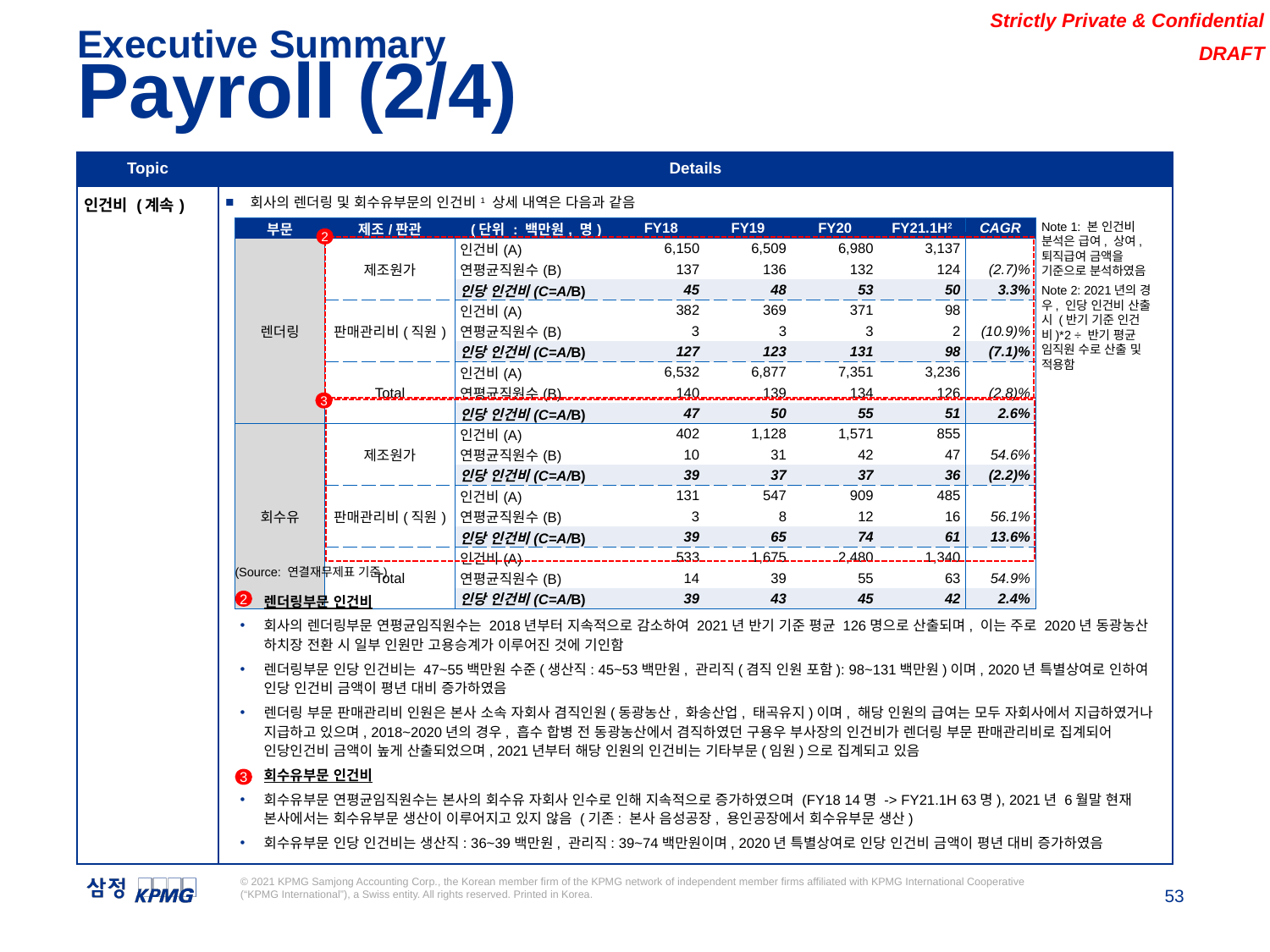

Executive Summary
Payroll (2/4)
| Topic | Details |
| --- | --- |
| 인건비 (계속) | 회사의 렌더링 및 회수유부문의 인건비1 상세 내역은 다음과 같음 |
| 부문 | 제조/판관 | (단위 : 백만원, 명) | FY18 | FY19 | FY20 | FY21.1H2 | CAGR |
| --- | --- | --- | --- | --- | --- | --- | --- |
| 렌더링 | 제조원가 | 인건비(A) | 6,150 | 6,509 | 6,980 | 3,137 |  |
|  |  | 연평균직원수(B) | 137 | 136 | 132 | 124 | (2.7)% |
|  |  | 인당 인건비(C=A/B) | 45 | 48 | 53 | 50 | 3.3% |
|  | 판매관리비(직원) | 인건비(A) | 382 | 369 | 371 | 98 |  |
|  |  | 연평균직원수(B) | 3 | 3 | 3 | 2 | (10.9)% |
|  |  | 인당 인건비(C=A/B) | 127 | 123 | 131 | 98 | (7.1)% |
|  | Total | 인건비(A) | 6,532 | 6,877 | 7,351 | 3,236 |  |
|  |  | 연평균직원수(B) | 140 | 139 | 134 | 126 | (2.8)% |
|  |  | 인당 인건비(C=A/B) | 47 | 50 | 55 | 51 | 2.6% |
| 회수유 | 제조원가 | 인건비(A) | 402 | 1,128 | 1,571 | 855 |  |
|  |  | 연평균직원수(B) | 10 | 31 | 42 | 47 | 54.6% |
|  |  | 인당 인건비(C=A/B) | 39 | 37 | 37 | 36 | (2.2)% |
|  | 판매관리비(직원) | 인건비(A) | 131 | 547 | 909 | 485 |  |
|  |  | 연평균직원수(B) | 3 | 8 | 12 | 16 | 56.1% |
|  |  | 인당 인건비(C=A/B) | 39 | 65 | 74 | 61 | 13.6% |
|  | Total | 인건비(A) | 533 | 1,675 | 2,480 | 1,340 |  |
|  |  | 연평균직원수(B) | 14 | 39 | 55 | 63 | 54.9% |
|  |  | 인당 인건비(C=A/B) | 39 | 43 | 45 | 42 | 2.4% |
Note 1: 본 인건비 분석은 급여, 상여, 퇴직급여 금액을 기준으로 분석하였음
Note 2: 2021년의 경우, 인당 인건비 산출 시 (반기 기준 인건비)*2 ÷ 반기 평균 임직원 수로 산출 및 적용함
2

3

(Source: 연결재무제표 기준)
렌더링부문 인건비
회사의 렌더링부문 연평균임직원수는 2018년부터 지속적으로 감소하여 2021년 반기 기준 평균 126명으로 산출되며, 이는 주로 2020년 동광농산 하치장 전환 시 일부 인원만 고용승계가 이루어진 것에 기인함
렌더링부문 인당 인건비는 47~55백만원 수준(생산직: 45~53백만원, 관리직(겸직 인원 포함): 98~131백만원)이며, 2020년 특별상여로 인하여 인당 인건비 금액이 평년 대비 증가하였음
렌더링 부문 판매관리비 인원은 본사 소속 자회사 겸직인원(동광농산, 화송산업, 태곡유지)이며, 해당 인원의 급여는 모두 자회사에서 지급하였거나 지급하고 있으며, 2018~2020년의 경우, 흡수 합병 전 동광농산에서 겸직하였던 구용우 부사장의 인건비가 렌더링 부문 판매관리비로 집계되어 인당인건비 금액이 높게 산출되었으며, 2021년부터 해당 인원의 인건비는 기타부문(임원)으로 집계되고 있음
회수유부문 인건비
회수유부문 연평균임직원수는 본사의 회수유 자회사 인수로 인해 지속적으로 증가하였으며 (FY18 14명 -> FY21.1H 63명), 2021년 6월말 현재 본사에서는 회수유부문 생산이 이루어지고 있지 않음 (기존: 본사 음성공장, 용인공장에서 회수유부문 생산)
회수유부문 인당 인건비는 생산직: 36~39백만원, 관리직: 39~74백만원이며, 2020년 특별상여로 인당 인건비 금액이 평년 대비 증가하였음
2
3